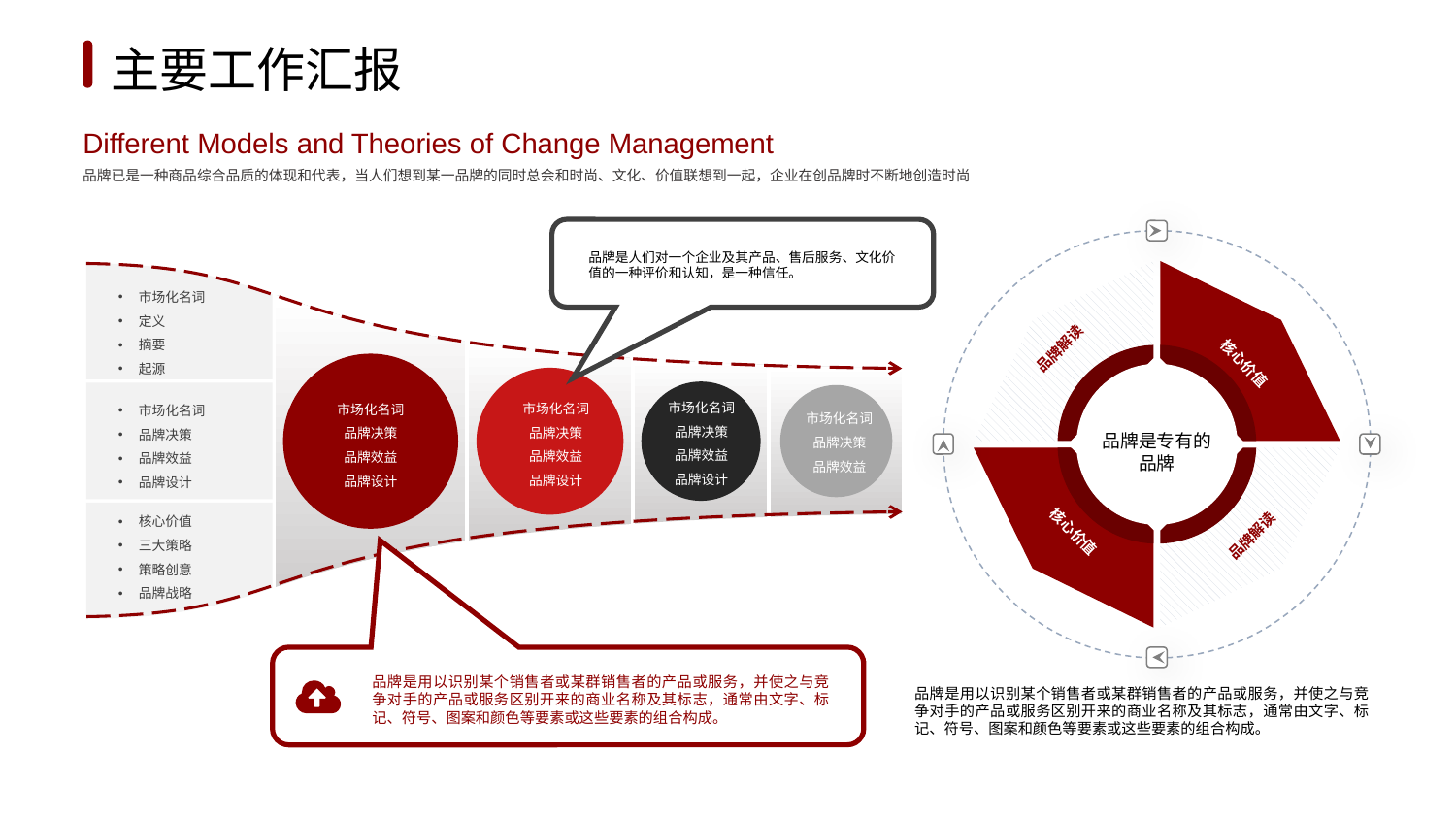

1
2
3
4
5
6
主要工作汇报

Different Models and Theories of Change Management
品牌已是一种商品综合品质的体现和代表，当人们想到某一品牌的同时总会和时尚、文化、价值联想到一起，企业在创品牌时不断地创造时尚

品牌是人们对一个企业及其产品、售后服务、文化价值的一种评价和认知，是一种信任。

市场化名词
定义
摘要
起源

市场化名词
品牌决策
品牌效益
品牌设计
市场化名词
品牌决策
品牌效益
品牌设计
市场化名词
品牌决策
品牌效益
品牌设计
市场化名词
品牌决策
品牌效益
品牌设计
市场化名词
品牌决策
品牌效益
核心价值
三大策略
策略创意
品牌战略

品牌解读
核心价值

品牌是专有的品牌
核心价值
品牌解读

品牌是用以识别某个销售者或某群销售者的产品或服务，并使之与竞争对手的产品或服务区别开来的商业名称及其标志，通常由文字、标记、符号、图案和颜色等要素或这些要素的组合构成。
品牌是用以识别某个销售者或某群销售者的产品或服务，并使之与竞争对手的产品或服务区别开来的商业名称及其标志，通常由文字、标记、符号、图案和颜色等要素或这些要素的组合构成。